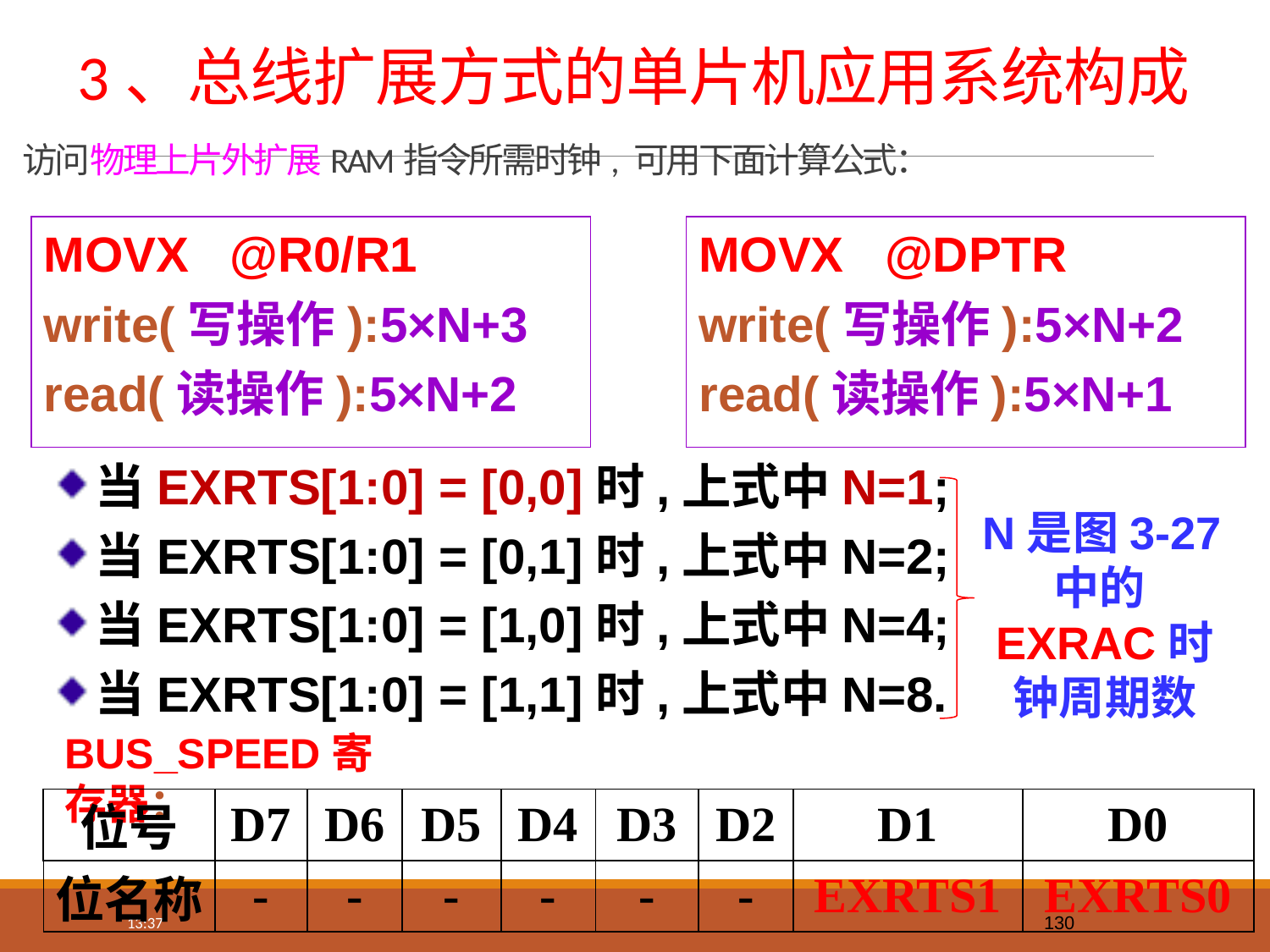

# 3、总线扩展方式的单片机应用系统构成
访问物理上片外扩展RAM指令所需时钟, 可用下面计算公式：
MOVX   @R0/R1
write(写操作):5×N+3
read(读操作):5×N+2
MOVX   @DPTR
write(写操作):5×N+2
read(读操作):5×N+1
当EXRTS[1:0] = [0,0]时,上式中N=1;
当EXRTS[1:0] = [0,1]时,上式中N=2;
当EXRTS[1:0] = [1,0]时,上式中N=4;
当EXRTS[1:0] = [1,1]时,上式中N=8.

N是图3-27中的EXRAC时钟周期数
BUS_SPEED寄存器：
| 位号 | D7 | D6 | D5 | D4 | D3 | D2 | D1 | D0 |
| --- | --- | --- | --- | --- | --- | --- | --- | --- |
| 位名称 | - | - | - | - | - | - | EXRTS1 | EXRTS0 |
130
13:37